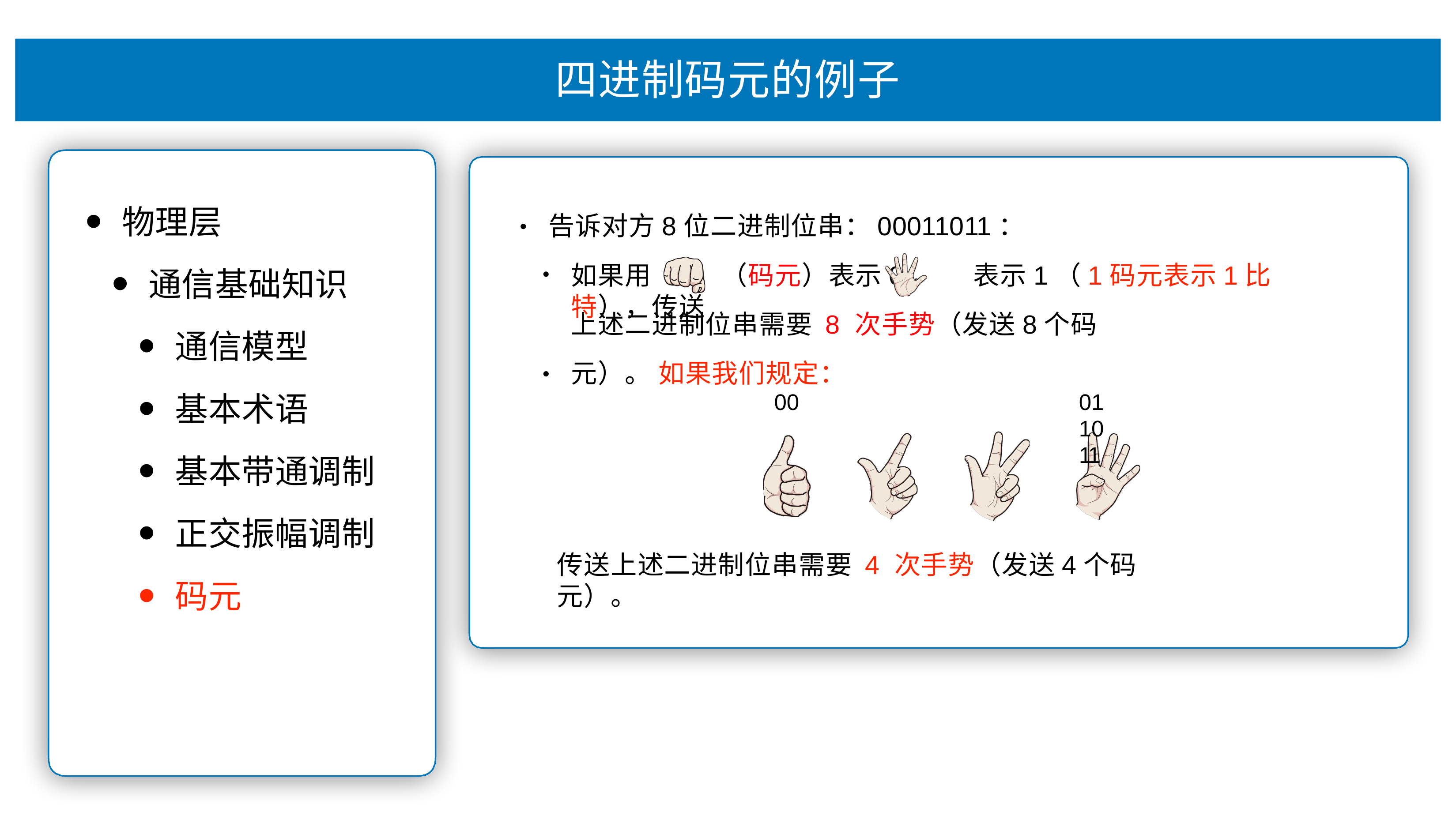

# 四进制码元的例⼦

告诉对⽅8位⼆进制位串：00011011：
如果⽤	（码元）表示0，	表示1（1码元表示1⽐特），传送
物理层
通信基础知识
通信模型
基本术语
基本带通调制
正交振幅调制
码元
•

上述⼆进制位串需要 8 次⼿势（发送8个码元）。 如果我们规定：
00	01	10	11
•

传送上述⼆进制位串需要 4 次⼿势（发送4个码元）。